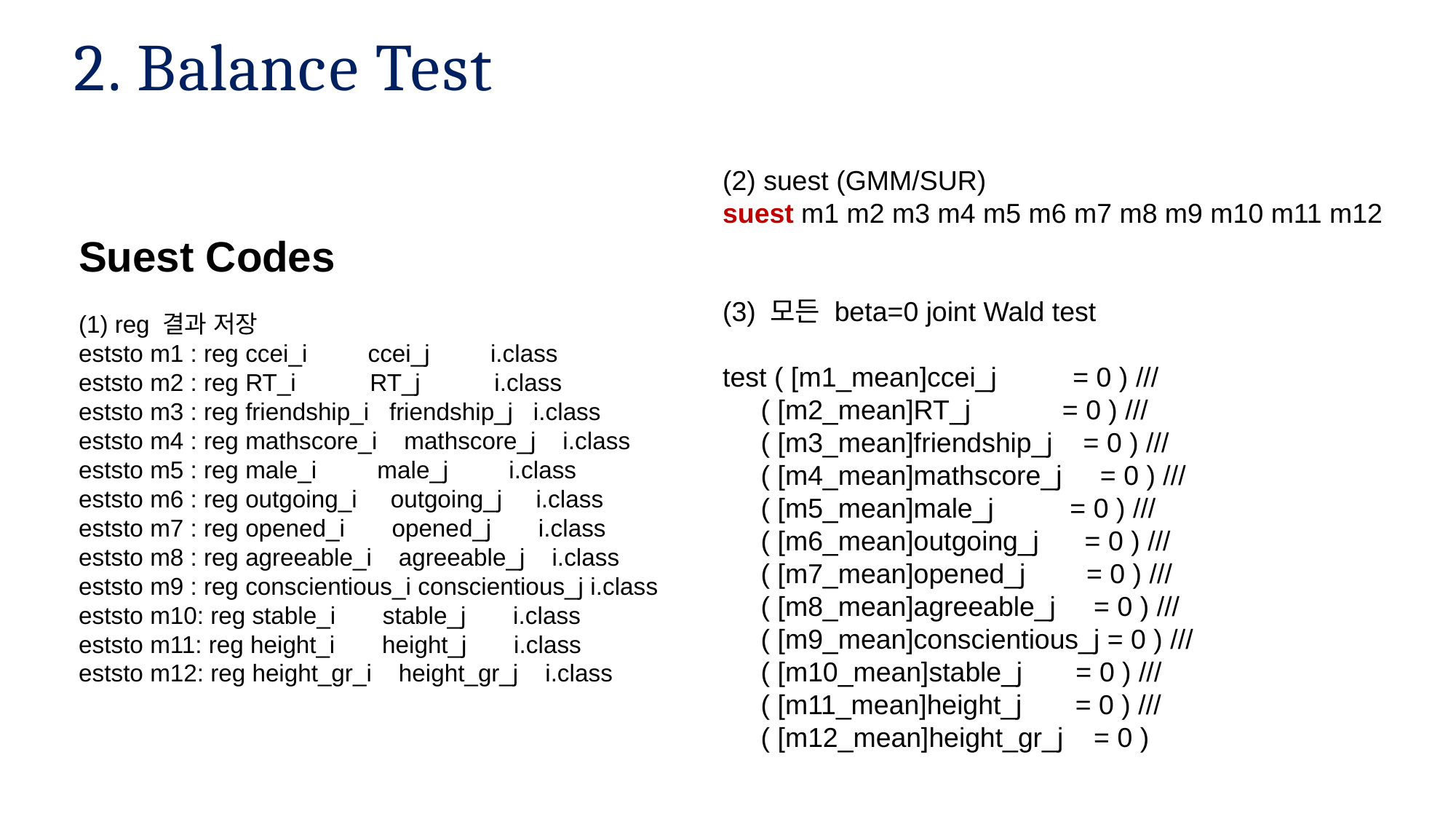

2. Balance Test
(2) suest (GMM/SUR)
suest m1 m2 m3 m4 m5 m6 m7 m8 m9 m10 m11 m12

(3) 모든 beta=0 joint Wald test

test ( [m1_mean]ccei_j          = 0 ) ///
     ( [m2_mean]RT_j            = 0 ) ///
     ( [m3_mean]friendship_j    = 0 ) ///
     ( [m4_mean]mathscore_j     = 0 ) ///
     ( [m5_mean]male_j          = 0 ) ///
     ( [m6_mean]outgoing_j      = 0 ) ///
     ( [m7_mean]opened_j        = 0 ) ///
     ( [m8_mean]agreeable_j     = 0 ) ///
     ( [m9_mean]conscientious_j = 0 ) ///
     ( [m10_mean]stable_j       = 0 ) ///
     ( [m11_mean]height_j       = 0 ) ///
     ( [m12_mean]height_gr_j    = 0 )
Suest Codes

(1) reg 결과 저장
eststo m1 : reg ccei_i         ccei_j         i.class
eststo m2 : reg RT_i           RT_j           i.class
eststo m3 : reg friendship_i   friendship_j   i.class
eststo m4 : reg mathscore_i    mathscore_j    i.class
eststo m5 : reg male_i         male_j         i.class
eststo m6 : reg outgoing_i     outgoing_j     i.class
eststo m7 : reg opened_i       opened_j       i.class
eststo m8 : reg agreeable_i    agreeable_j    i.class
eststo m9 : reg conscientious_i conscientious_j i.class
eststo m10: reg stable_i       stable_j       i.class
eststo m11: reg height_i       height_j       i.class
eststo m12: reg height_gr_i    height_gr_j    i.class